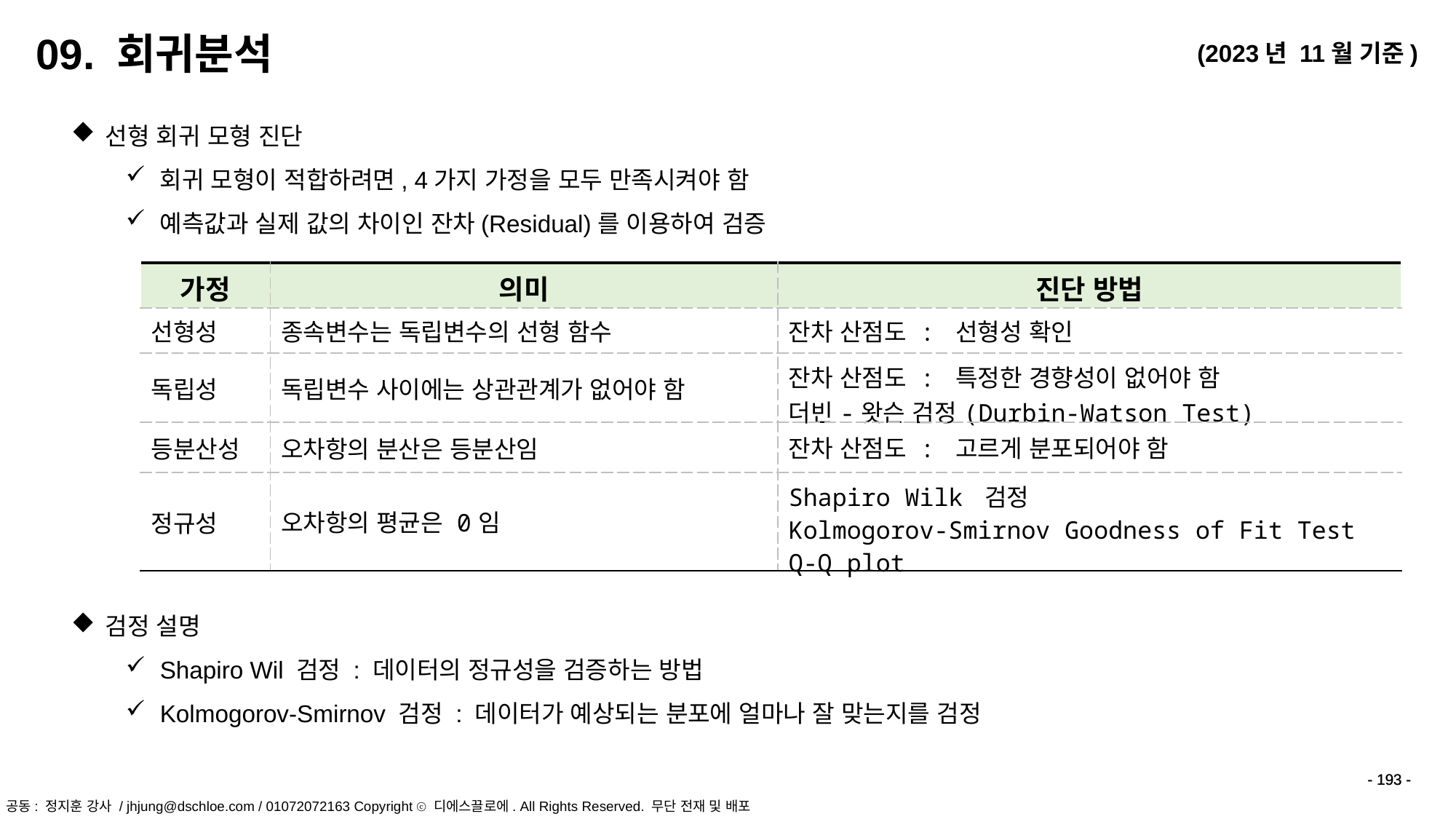

09. 회귀분석
선형 회귀 모형 진단
회귀 모형이 적합하려면, 4가지 가정을 모두 만족시켜야 함
예측값과 실제 값의 차이인 잔차(Residual)를 이용하여 검증

| 가정 | 의미 | 진단 방법 |
| --- | --- | --- |
| 선형성 | 종속변수는 독립변수의 선형 함수 | 잔차 산점도 : 선형성 확인 |
| 독립성 | 독립변수 사이에는 상관관계가 없어야 함 | 잔차 산점도 : 특정한 경향성이 없어야 함 더빈-왓슨 검정(Durbin-Watson Test) |
| 등분산성 | 오차항의 분산은 등분산임 | 잔차 산점도 : 고르게 분포되어야 함 |
| 정규성 | 오차항의 평균은 0임 | Shapiro Wilk 검정 Kolmogorov-Smirnov Goodness of Fit Test Q-Q plot |
검정 설명
Shapiro Wil 검정 : 데이터의 정규성을 검증하는 방법
Kolmogorov-Smirnov 검정 : 데이터가 예상되는 분포에 얼마나 잘 맞는지를 검정
- 193 -